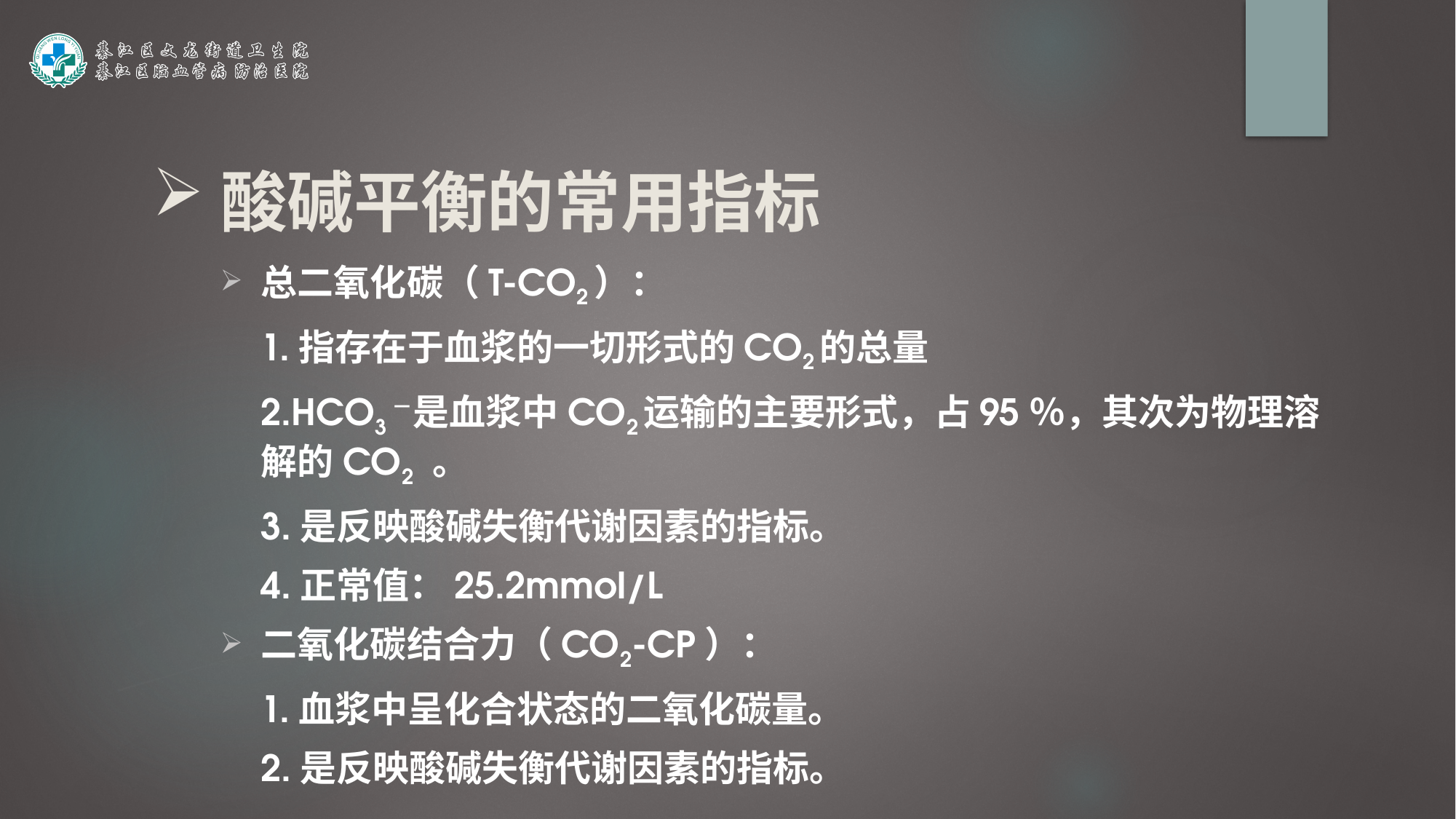

酸碱平衡的常用指标
总二氧化碳（T-CO2）：
    1.指存在于血浆的一切形式的CO2的总量
    2.HCO3－是血浆中CO2运输的主要形式，占95％，其次为物理溶解的CO2 。
    3.是反映酸碱失衡代谢因素的指标。
    4.正常值：25.2mmol/L
二氧化碳结合力（CO2-CP）：
    1.血浆中呈化合状态的二氧化碳量。
    2.是反映酸碱失衡代谢因素的指标。